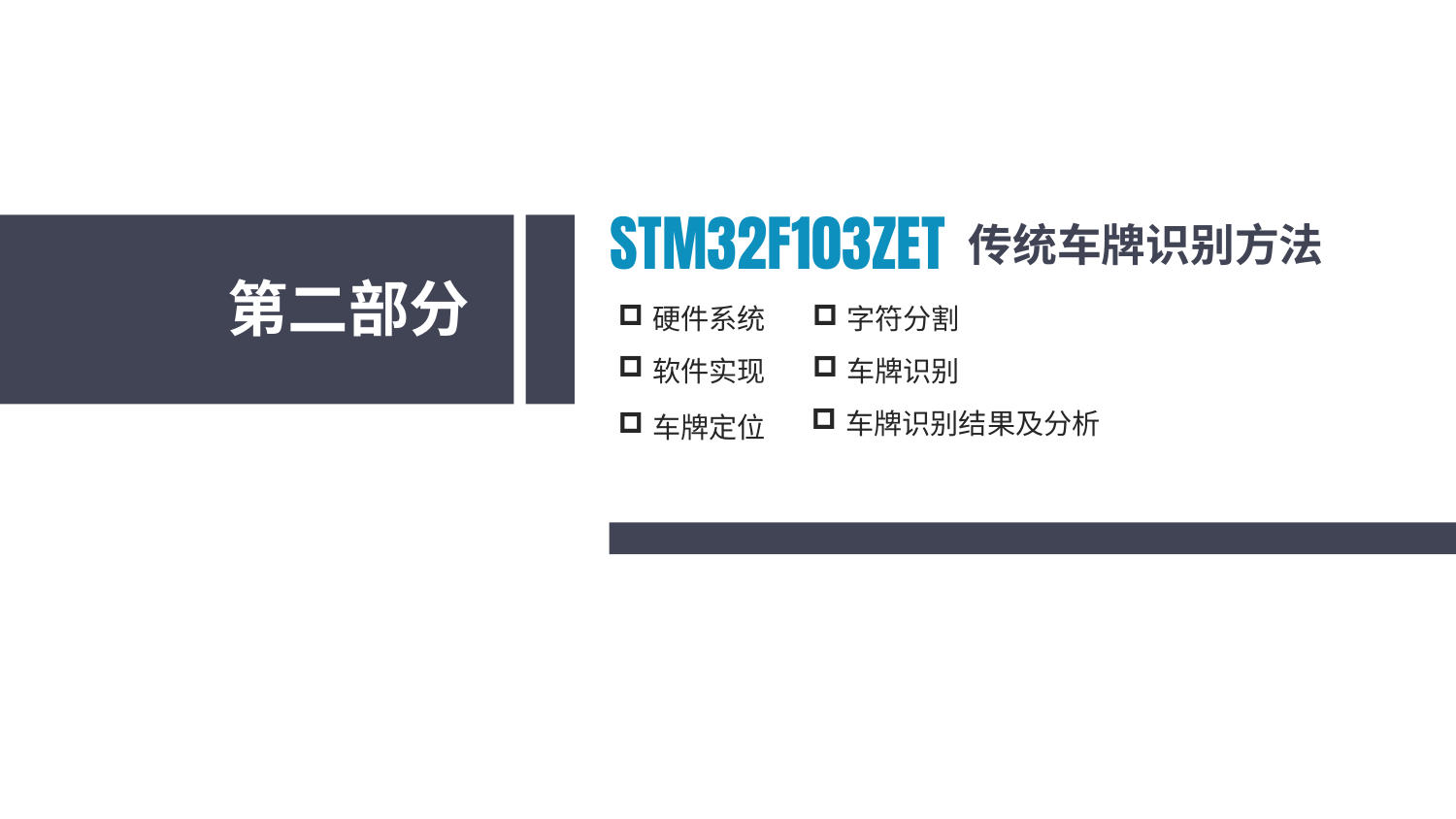

STM32F103ZET
传统车牌识别方法

第二部分
字符分割
硬件系统
车牌识别
软件实现
车牌识别结果及分析
车牌定位